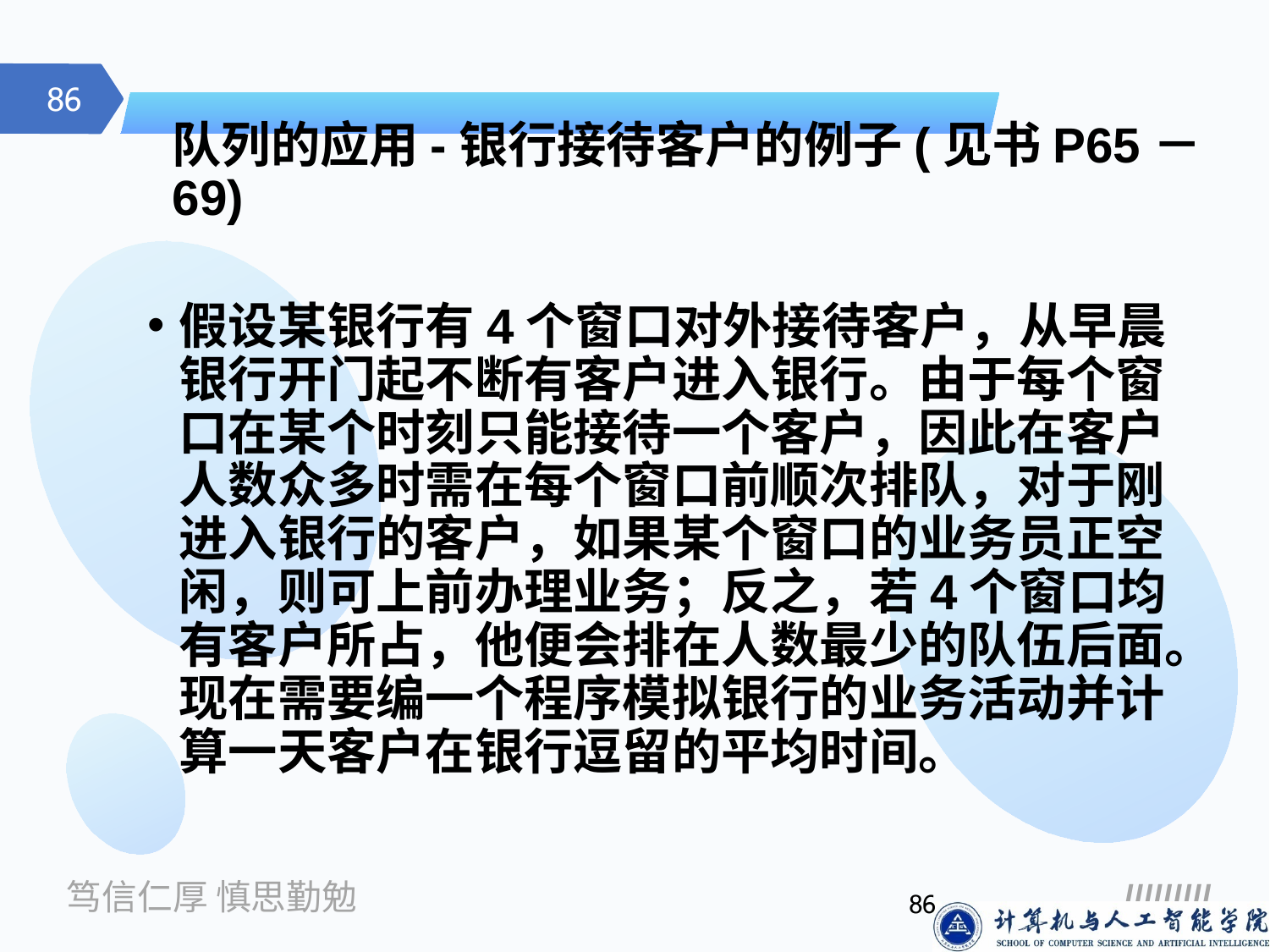

# 队列的应用-银行接待客户的例子(见书P65－69)
假设某银行有4个窗口对外接待客户，从早晨银行开门起不断有客户进入银行。由于每个窗口在某个时刻只能接待一个客户，因此在客户人数众多时需在每个窗口前顺次排队，对于刚进入银行的客户，如果某个窗口的业务员正空闲，则可上前办理业务；反之，若4个窗口均有客户所占，他便会排在人数最少的队伍后面。现在需要编一个程序模拟银行的业务活动并计算一天客户在银行逗留的平均时间。

86